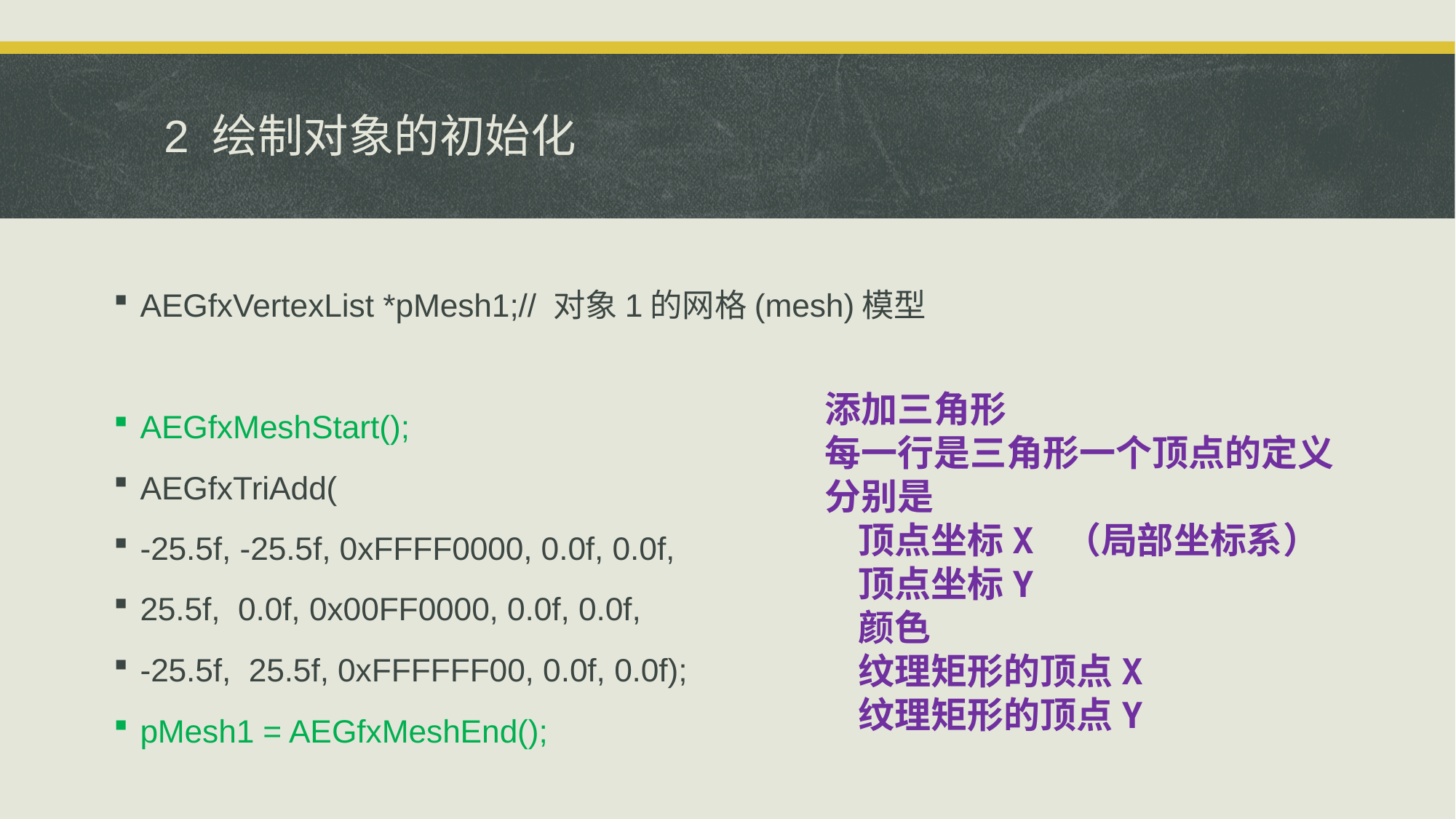

# 2 绘制对象的初始化
AEGfxVertexList *pMesh1;// 对象1的网格(mesh)模型

AEGfxMeshStart();
AEGfxTriAdd(
-25.5f, -25.5f, 0xFFFF0000, 0.0f, 0.0f,
25.5f,  0.0f, 0x00FF0000, 0.0f, 0.0f,
-25.5f,  25.5f, 0xFFFFFF00, 0.0f, 0.0f);
pMesh1 = AEGfxMeshEnd();
添加三角形
每一行是三角形一个顶点的定义
分别是
   顶点坐标X （局部坐标系）
   顶点坐标Y
   颜色
   纹理矩形的顶点X
   纹理矩形的顶点Y